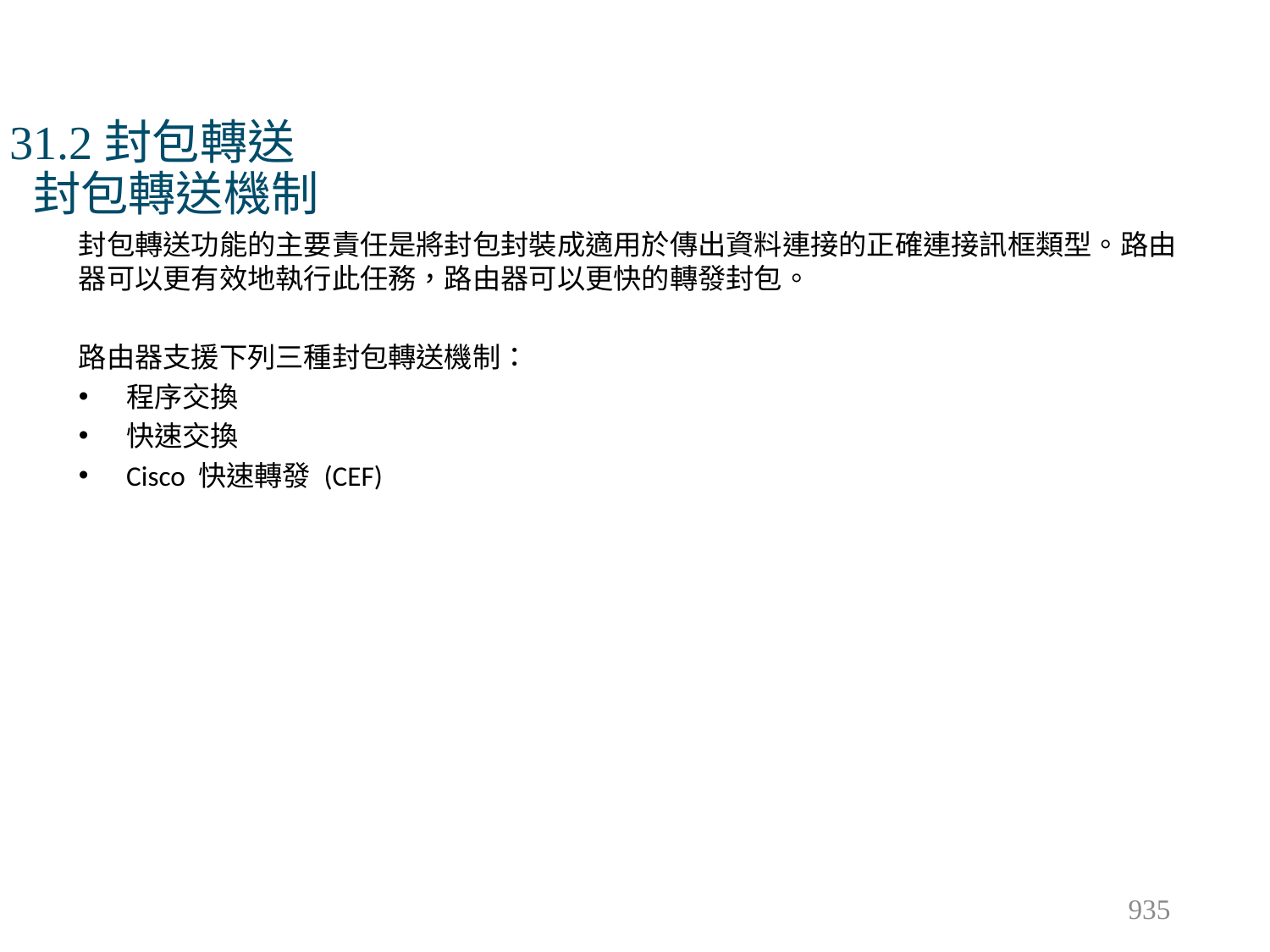

# 31.2封包轉送 封包轉送機制
封包轉送功能的主要責任是將封包封裝成適用於傳出資料連接的正確連接訊框類型。路由器可以更有效地執行此任務，路由器可以更快的轉發封包。

路由器支援下列三種封包轉送機制：
程序交換
快速交換
Cisco 快速轉發 (CEF)

935